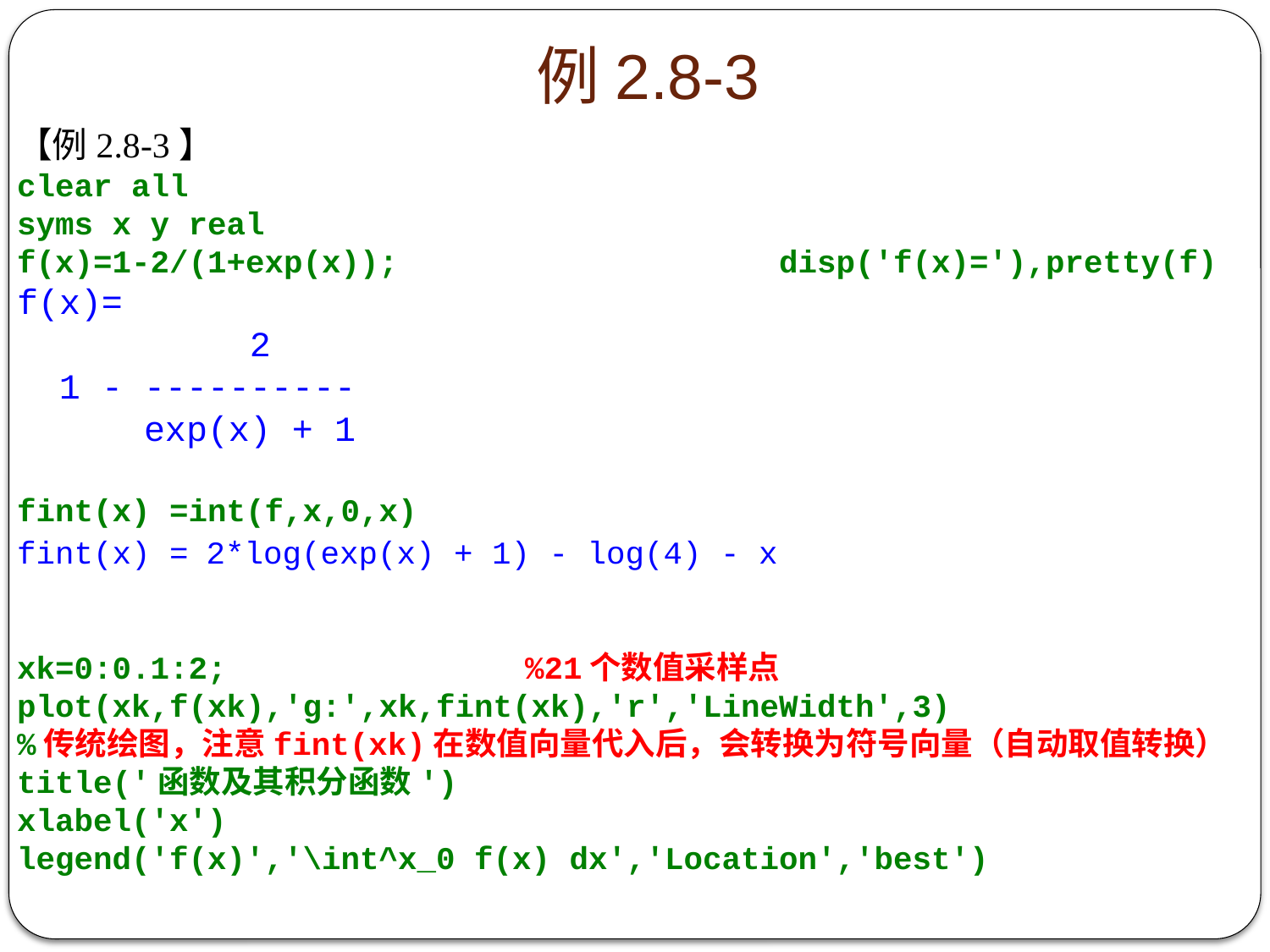

# 例2.8-3
【例2.8-3】
clear all
syms x y real
f(x)=1-2/(1+exp(x));			disp('f(x)='),pretty(f)
f(x)=
           2
  1 - ----------
      exp(x) + 1

fint(x) =int(f,x,0,x)
fint(x) =  2*log(exp(x) + 1) - log(4) - x

xk=0:0.1:2;			%21个数值采样点
plot(xk,f(xk),'g:',xk,fint(xk),'r','LineWidth',3)
%传统绘图，注意fint(xk)在数值向量代入后，会转换为符号向量（自动取值转换）
title('函数及其积分函数')
xlabel('x')
legend('f(x)','\int^x_0 f(x) dx','Location','best')